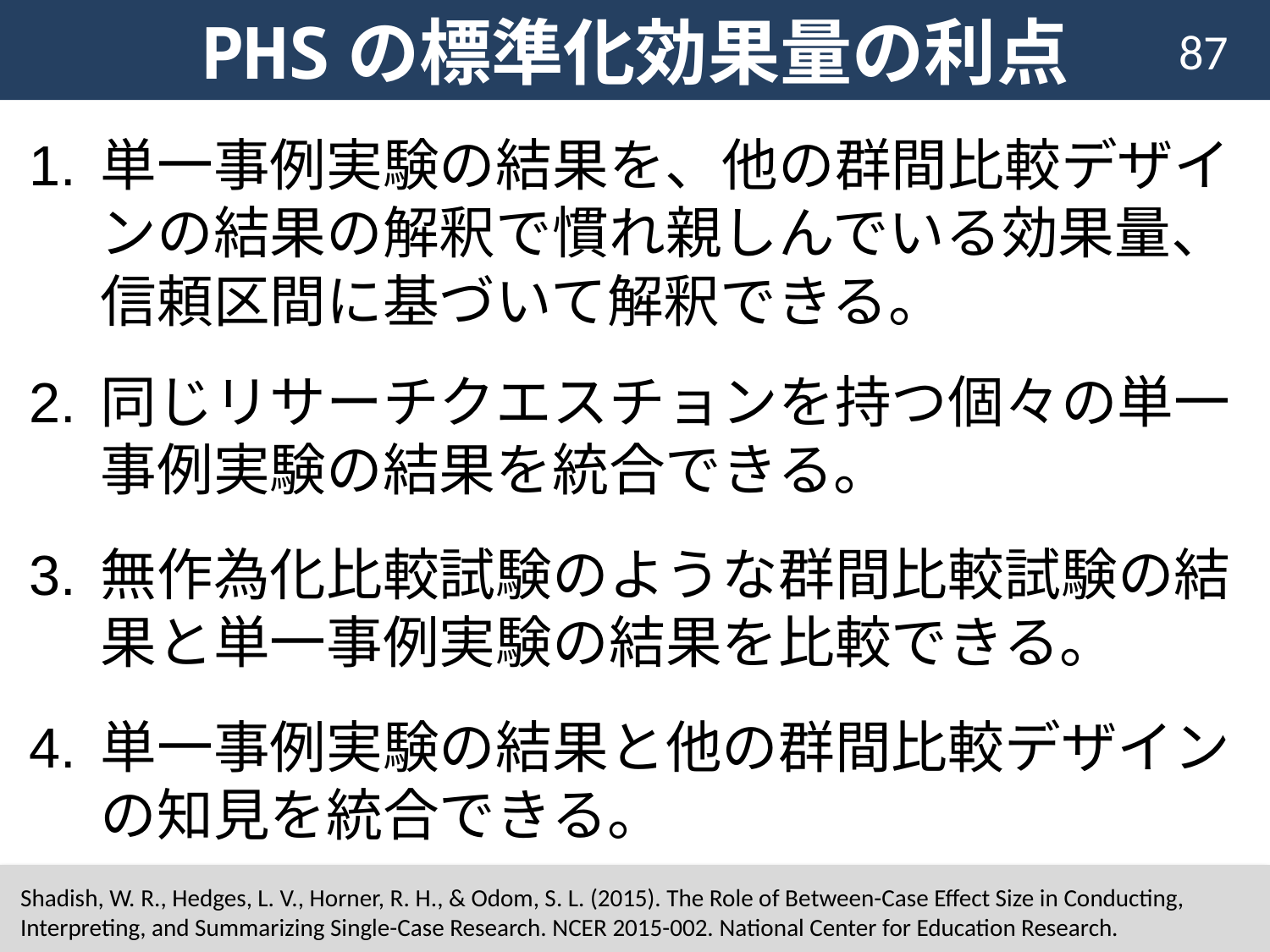

# PHSの標準化効果量の利点
87
単一事例実験の結果を、他の群間比較デザインの結果の解釈で慣れ親しんでいる効果量、信頼区間に基づいて解釈できる。
同じリサーチクエスチョンを持つ個々の単一事例実験の結果を統合できる。

無作為化比較試験のような群間比較試験の結果と単一事例実験の結果を比較できる。

単一事例実験の結果と他の群間比較デザインの知見を統合できる。
Shadish, W. R., Hedges, L. V., Horner, R. H., & Odom, S. L. (2015). The Role of Between-Case Effect Size in Conducting, Interpreting, and Summarizing Single-Case Research. NCER 2015-002. National Center for Education Research.